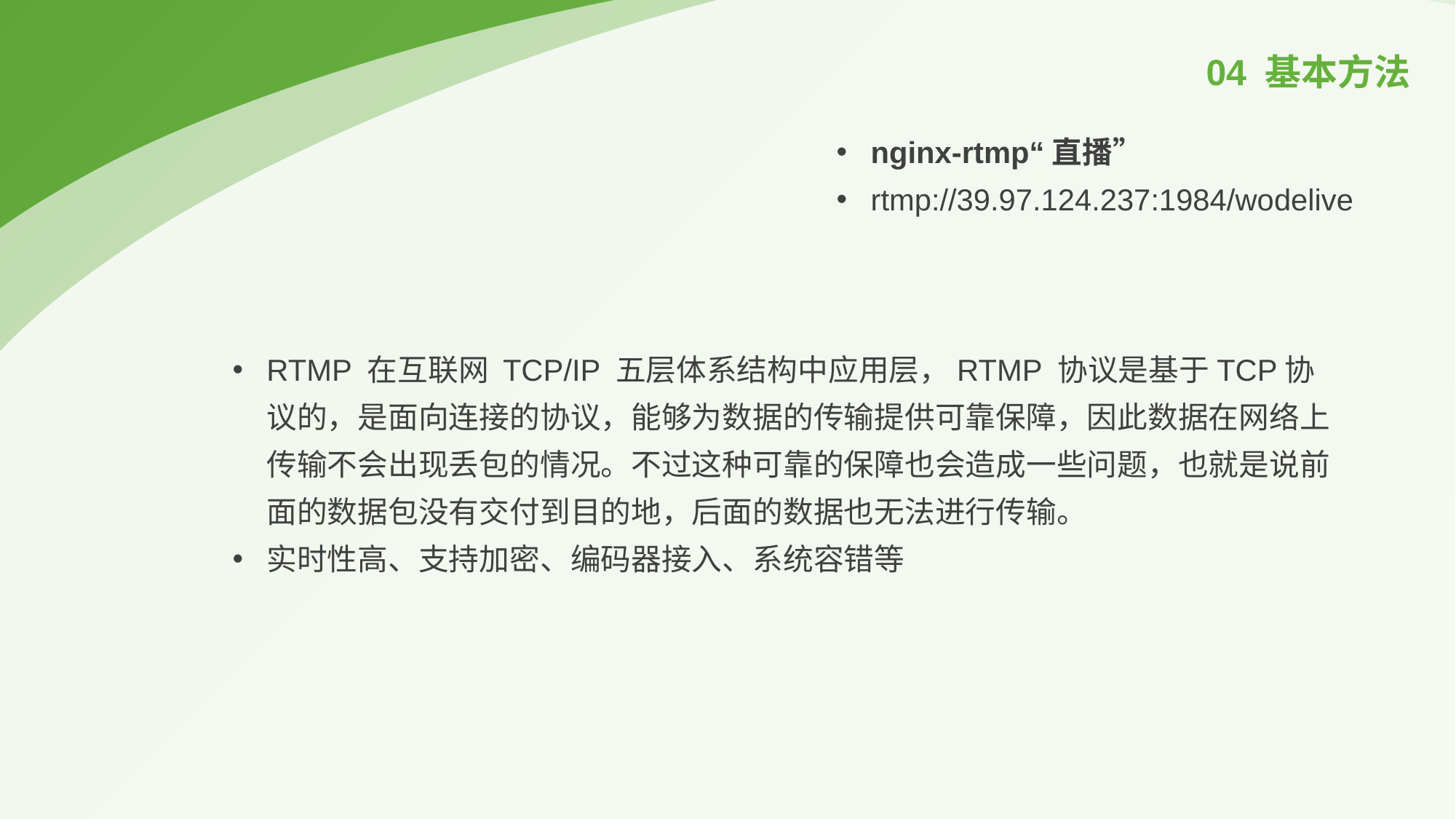

04 基本方法
nginx-rtmp“直播”
rtmp://39.97.124.237:1984/wodelive
RTMP 在互联网 TCP/IP 五层体系结构中应用层，RTMP 协议是基于TCP协议的，是面向连接的协议，能够为数据的传输提供可靠保障，因此数据在网络上传输不会出现丢包的情况。不过这种可靠的保障也会造成一些问题，也就是说前面的数据包没有交付到目的地，后面的数据也无法进行传输。
实时性高、支持加密、编码器接入、系统容错等